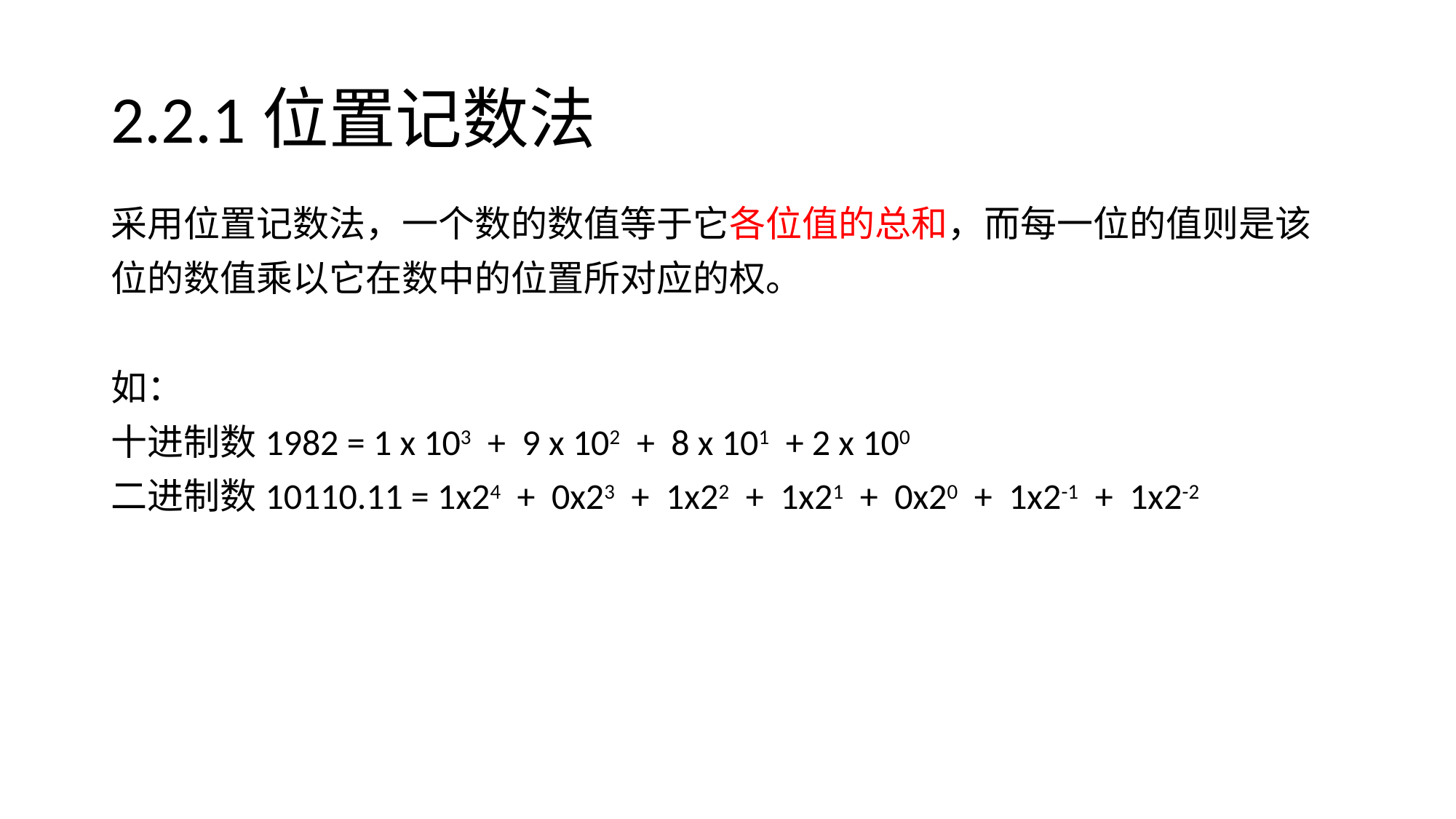

# 2.2.1位置记数法
采用位置记数法，一个数的数值等于它各位值的总和，而每一位的值则是该
位的数值乘以它在数中的位置所对应的权。

如：
十进制数1982 = 1 x 103  +  9 x 102  +  8 x 101  + 2 x 100
二进制数10110.11 = 1x24  +  0x23  +  1x22  +  1x21  +  0x20  +  1x2-1  +  1x2-2